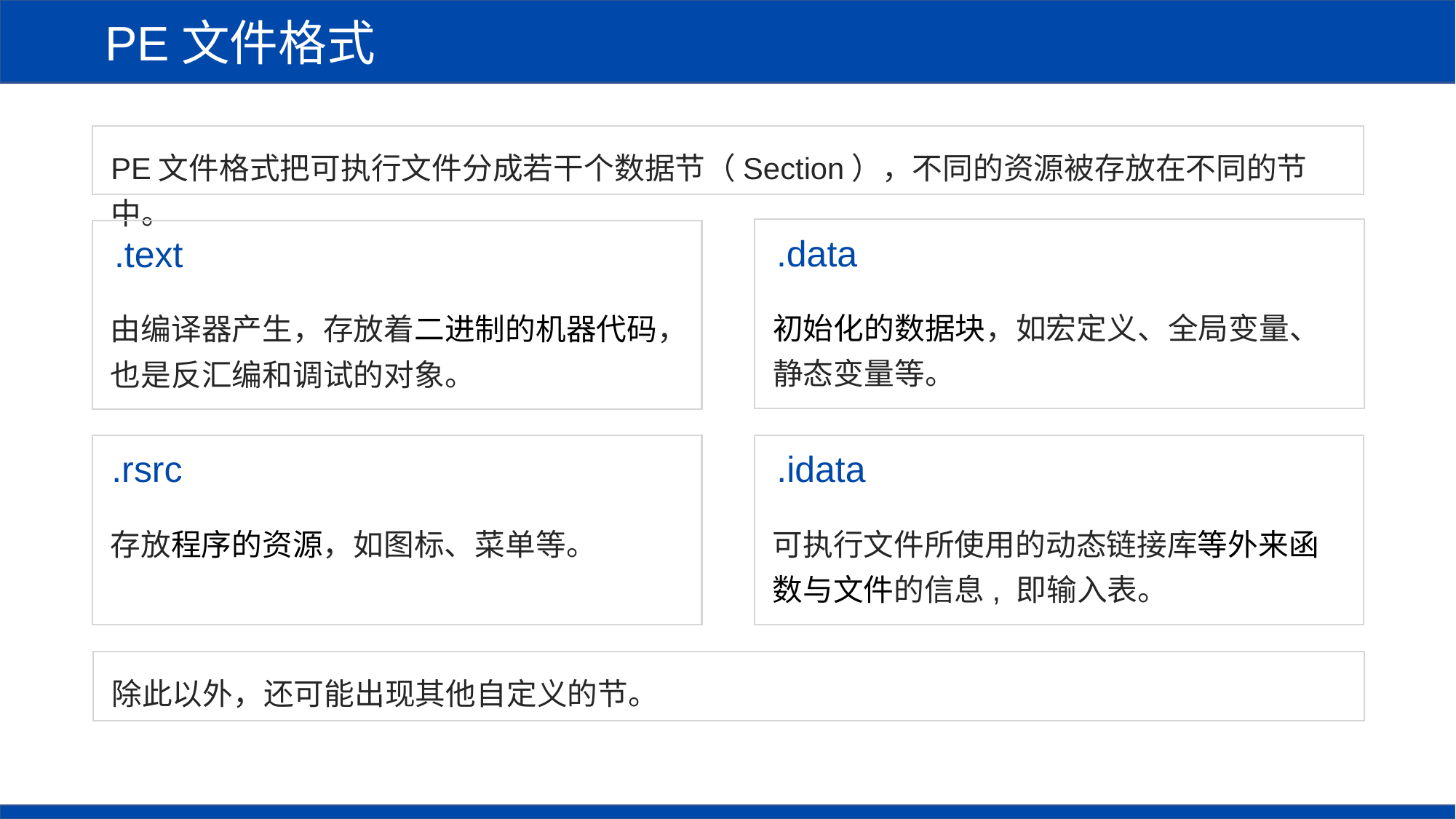

PE文件格式

PE文件格式把可执行文件分成若干个数据节（Section），不同的资源被存放在不同的节中。

.data
.text
初始化的数据块，如宏定义、全局变量、静态变量等。
由编译器产生，存放着二进制的机器代码，也是反汇编和调试的对象。

.rsrc
.idata
存放程序的资源，如图标、菜单等。
可执行文件所使用的动态链接库等外来函数与文件的信息, 即输入表。

除此以外，还可能出现其他自定义的节。